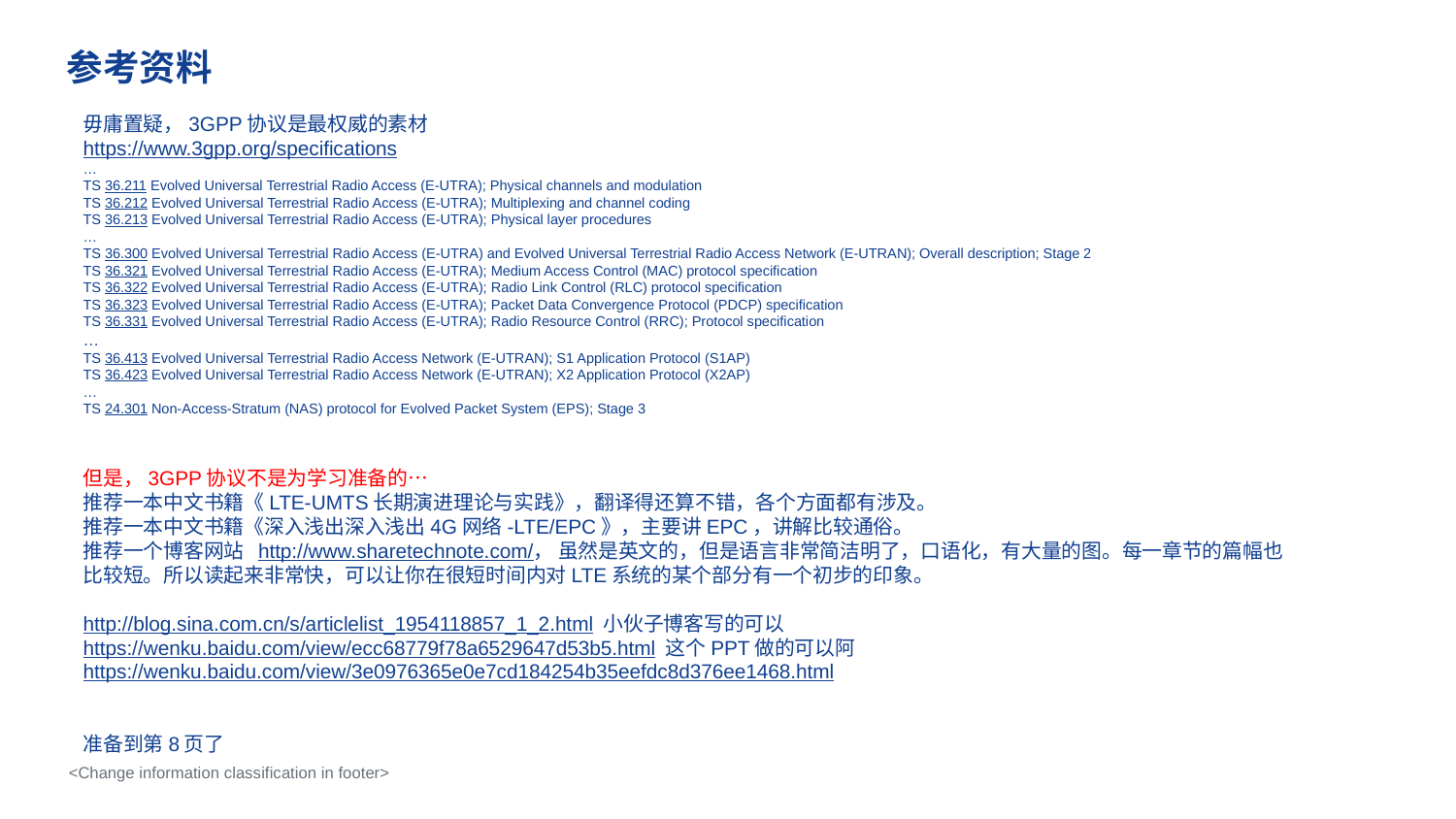

# 参考资料
毋庸置疑，3GPP协议是最权威的素材
https://www.3gpp.org/specifications
…
TS 36.211 Evolved Universal Terrestrial Radio Access (E-UTRA); Physical channels and modulation
TS 36.212 Evolved Universal Terrestrial Radio Access (E-UTRA); Multiplexing and channel coding
TS 36.213 Evolved Universal Terrestrial Radio Access (E-UTRA); Physical layer procedures
…
TS 36.300 Evolved Universal Terrestrial Radio Access (E-UTRA) and Evolved Universal Terrestrial Radio Access Network (E-UTRAN); Overall description; Stage 2
TS 36.321 Evolved Universal Terrestrial Radio Access (E-UTRA); Medium Access Control (MAC) protocol specification
TS 36.322 Evolved Universal Terrestrial Radio Access (E-UTRA); Radio Link Control (RLC) protocol specification
TS 36.323 Evolved Universal Terrestrial Radio Access (E-UTRA); Packet Data Convergence Protocol (PDCP) specification
TS 36.331 Evolved Universal Terrestrial Radio Access (E-UTRA); Radio Resource Control (RRC); Protocol specification
…
TS 36.413 Evolved Universal Terrestrial Radio Access Network (E-UTRAN); S1 Application Protocol (S1AP)
TS 36.423 Evolved Universal Terrestrial Radio Access Network (E-UTRAN); X2 Application Protocol (X2AP)
…
TS 24.301 Non-Access-Stratum (NAS) protocol for Evolved Packet System (EPS); Stage 3

但是，3GPP协议不是为学习准备的…
推荐一本中文书籍《LTE-UMTS长期演进理论与实践》，翻译得还算不错，各个方面都有涉及。
推荐一本中文书籍《深入浅出深入浅出4G网络-LTE/EPC》，主要讲EPC，讲解比较通俗。
推荐一个博客网站  http://www.sharetechnote.com/， 虽然是英文的，但是语言非常简洁明了，口语化，有大量的图。每一章节的篇幅也比较短。所以读起来非常快，可以让你在很短时间内对LTE系统的某个部分有一个初步的印象。

http://blog.sina.com.cn/s/articlelist_1954118857_1_2.html 小伙子博客写的可以
https://wenku.baidu.com/view/ecc68779f78a6529647d53b5.html 这个PPT做的可以阿
https://wenku.baidu.com/view/3e0976365e0e7cd184254b35eefdc8d376ee1468.html

准备到第8页了

<Change information classification in footer>